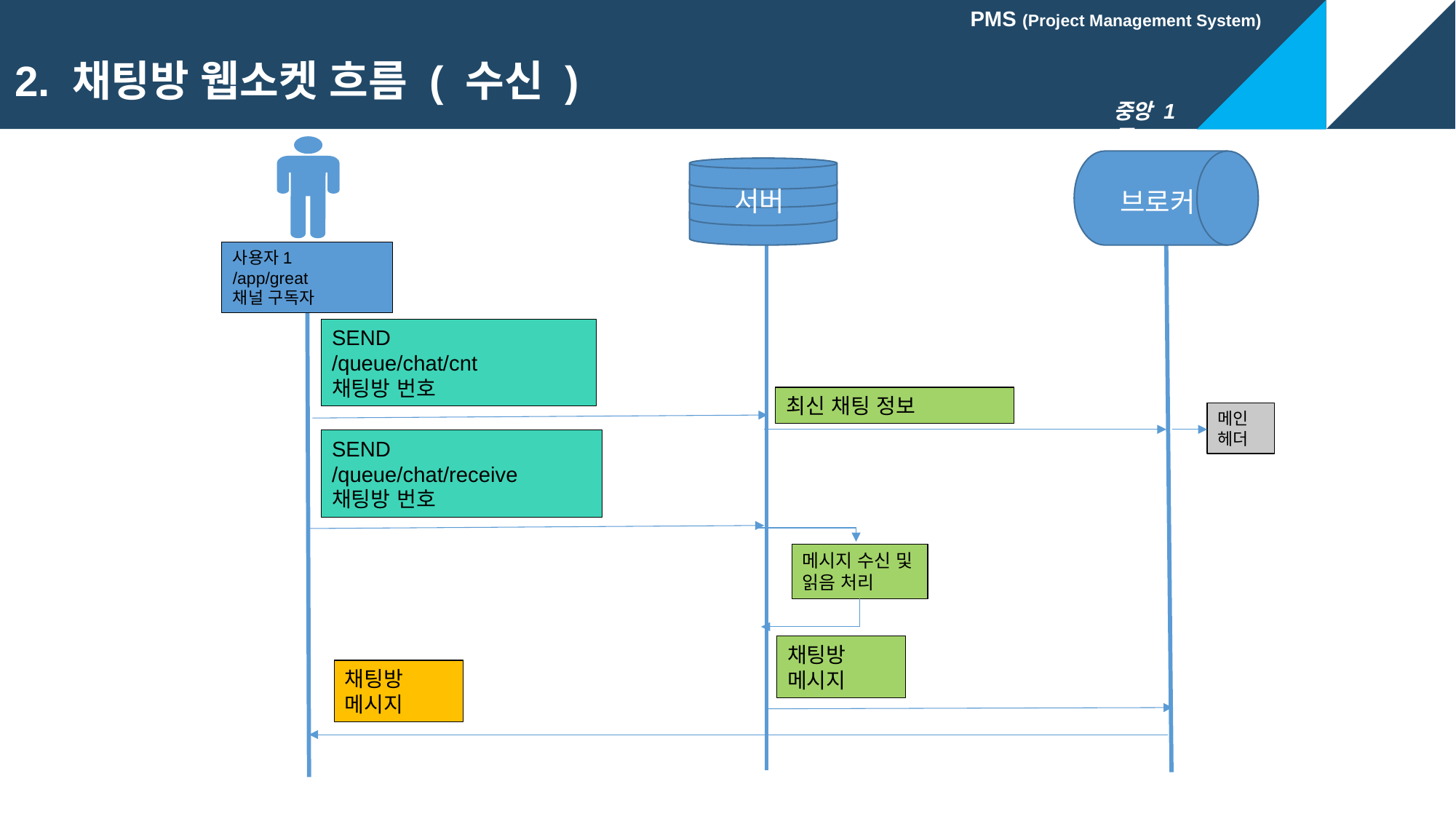

2. 채팅방 웹소켓 흐름 ( 수신 )

서버
브로커

사용자1
/app/great
채널 구독자
SEND
/queue/chat/cnt
채팅방 번호
최신 채팅 정보
메인 헤더
SEND
/queue/chat/receive
채팅방 번호
메시지 수신 및
읽음 처리
채팅방 메시지
채팅방
메시지